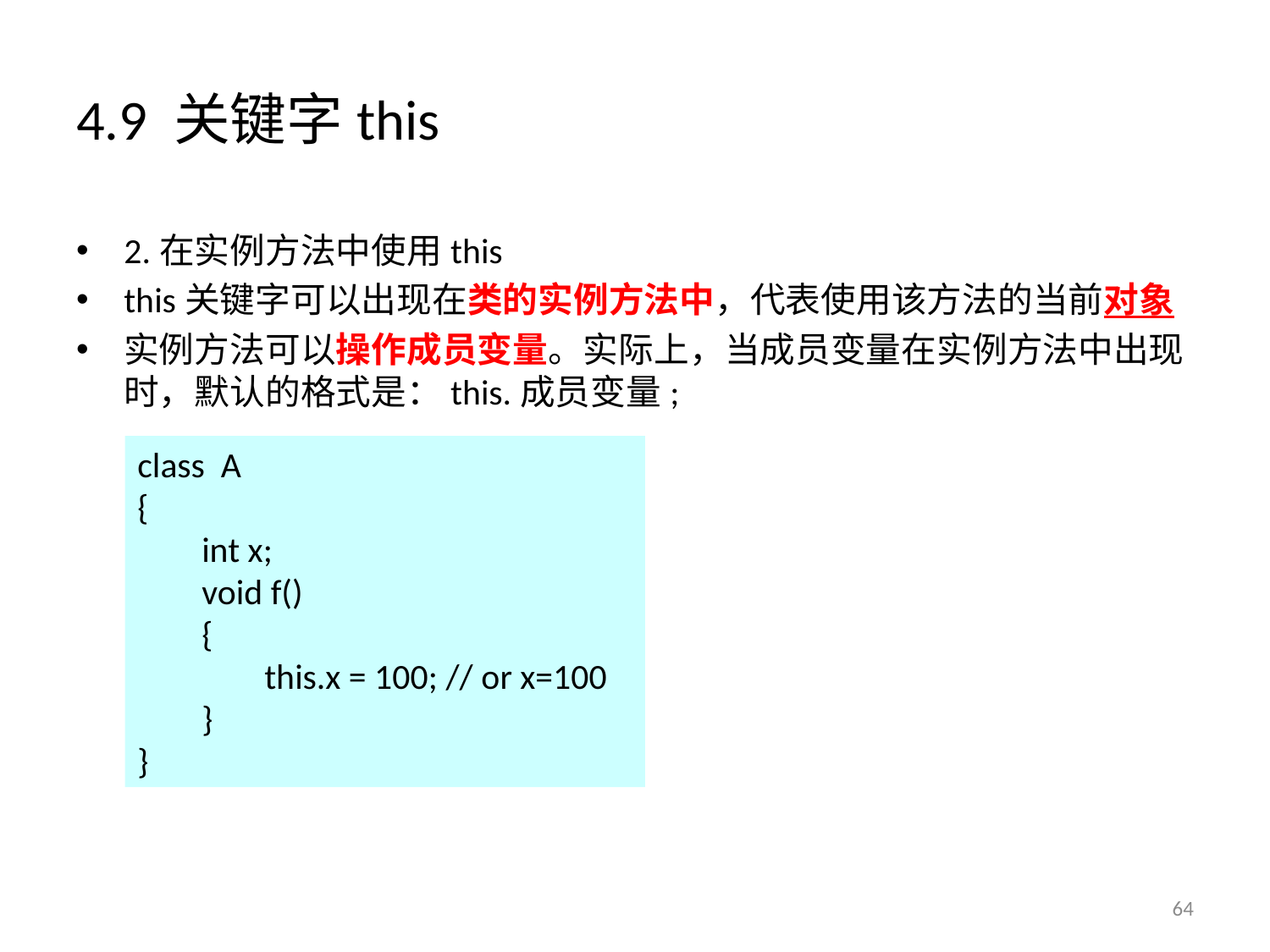

# 4.9 关键字this
2.在实例方法中使用this
this关键字可以出现在类的实例方法中，代表使用该方法的当前对象
实例方法可以操作成员变量。实际上，当成员变量在实例方法中出现时，默认的格式是：this.成员变量;
class  A
{
        int x;
        void f()
        {
	this.x = 100; // or x=100
        }
}
64